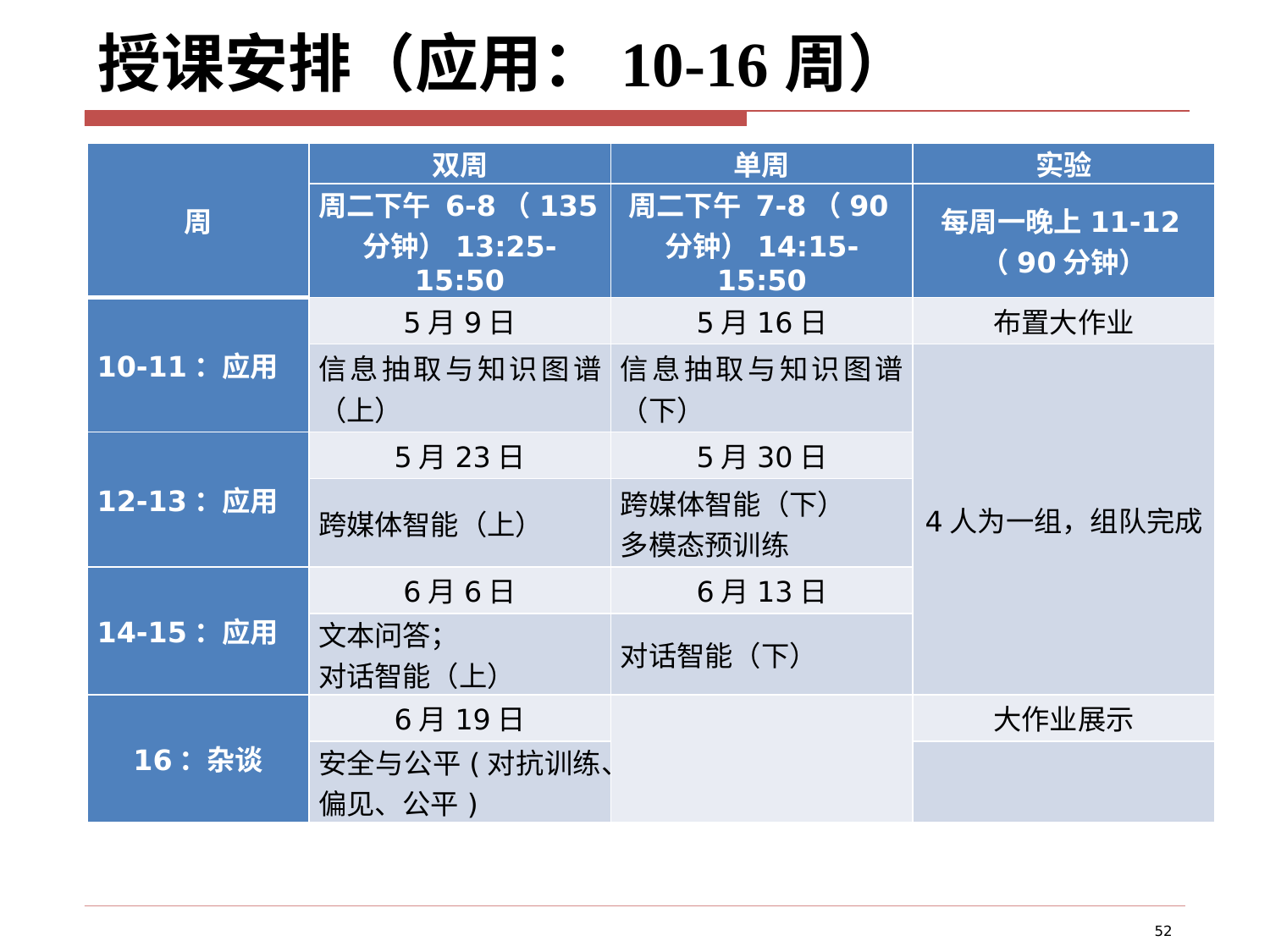

# 授课安排（应用：10-16周）
| 周 | 双周 | 单周 | 实验 |
| --- | --- | --- | --- |
|  | 周二下午 6-8（135分钟）13:25-15:50 | 周二下午 7-8（90分钟）14:15-15:50 | 每周一晚上11-12（90分钟） |
| 10-11：应用 | 5月9日 | 5月16日 | 布置大作业 |
|  | 信息抽取与知识图谱（上） | 信息抽取与知识图谱（下） | 4人为一组，组队完成 |
| 12-13：应用 | 5月23日 | 5月30日 |  |
|  | 跨媒体智能（上） | 跨媒体智能（下） 多模态预训练 |  |
| 14-15：应用 | 6月6日 | 6月13日 |  |
|  | 文本问答； 对话智能（上） | 对话智能（下） |  |
| 16：杂谈 | 6月19日 |  | 大作业展示 |
|  | 安全与公平(对抗训练、偏见、公平) |  |  |

52